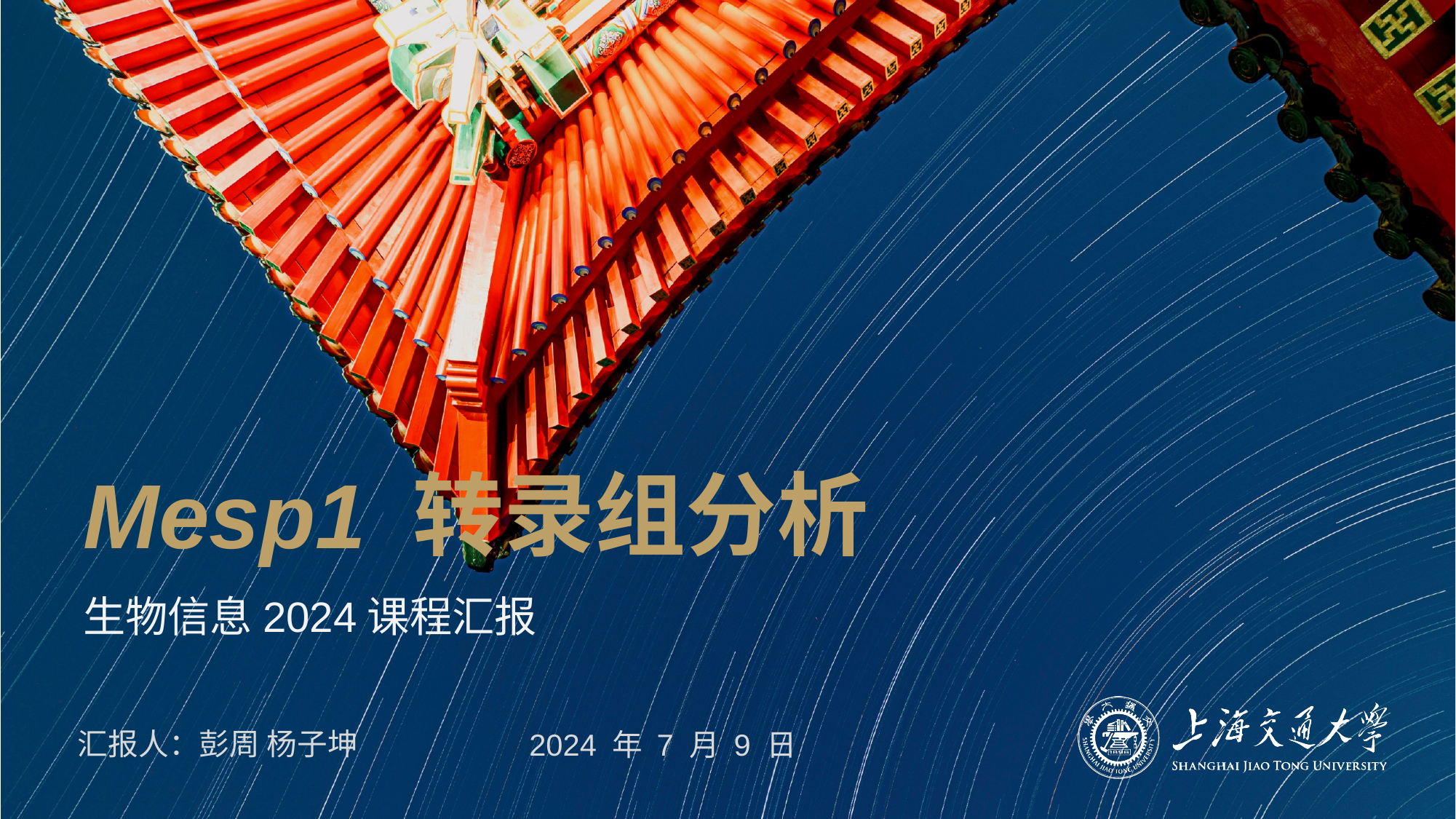

Mesp1 转录组分析
生物信息2024课程汇报
汇报人：彭周 杨子坤
2024 年 7 月 9 日